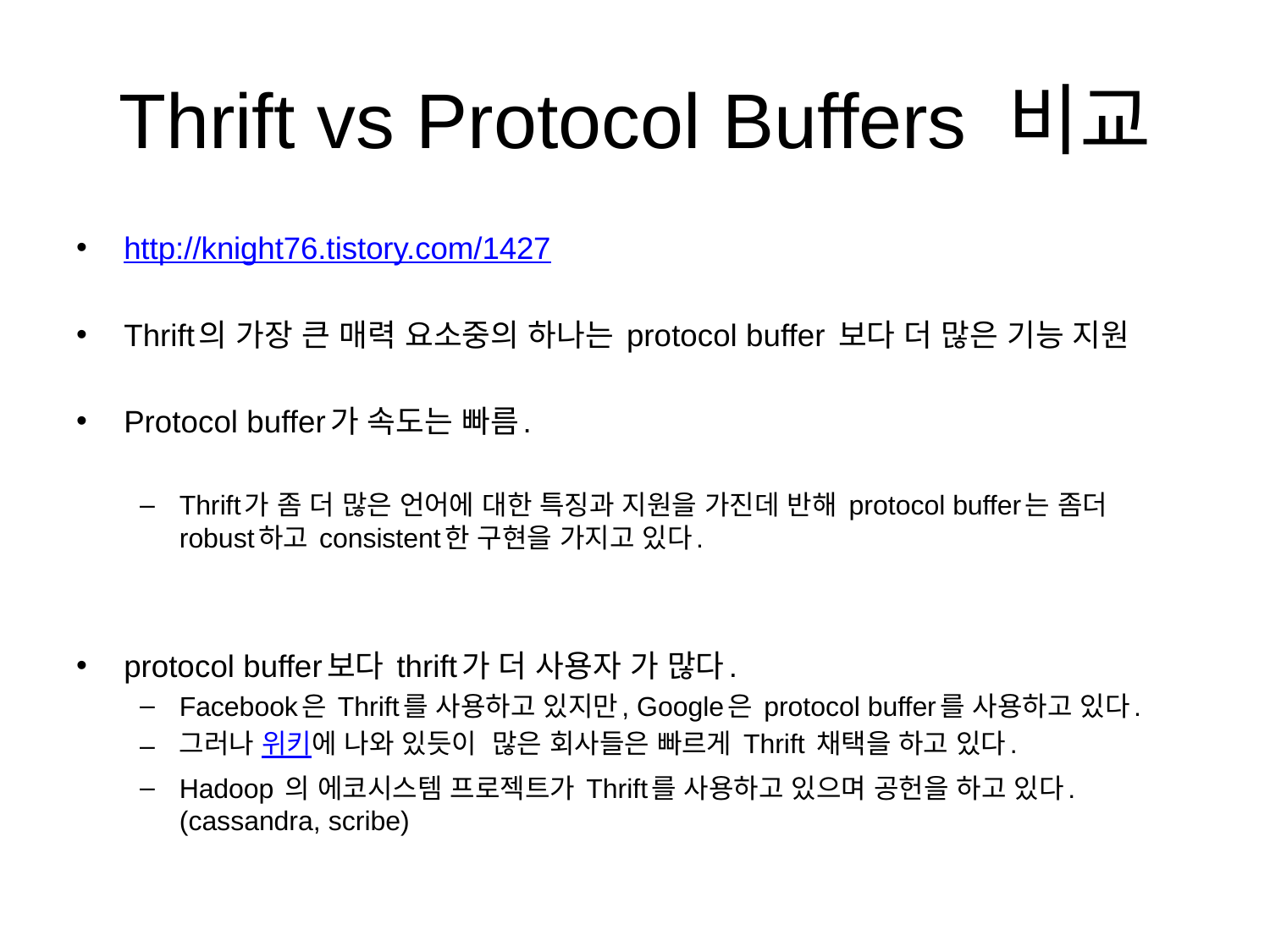

# Thrift vs Protocol Buffers 비교
http://knight76.tistory.com/1427

Thrift의 가장 큰 매력 요소중의 하나는 protocol buffer 보다 더 많은 기능 지원

Protocol buffer가 속도는 빠름.

Thrift가 좀 더 많은 언어에 대한 특징과 지원을 가진데 반해 protocol buffer는 좀더 robust하고 consistent한 구현을 가지고 있다.

protocol buffer보다 thrift가 더 사용자 가 많다.
Facebook은 Thrift를 사용하고 있지만, Google은 protocol buffer를 사용하고 있다.
그러나 위키에 나와 있듯이  많은 회사들은 빠르게 Thrift 채택을 하고 있다.
Hadoop 의 에코시스템 프로젝트가 Thrift를 사용하고 있으며 공헌을 하고 있다. (cassandra, scribe)